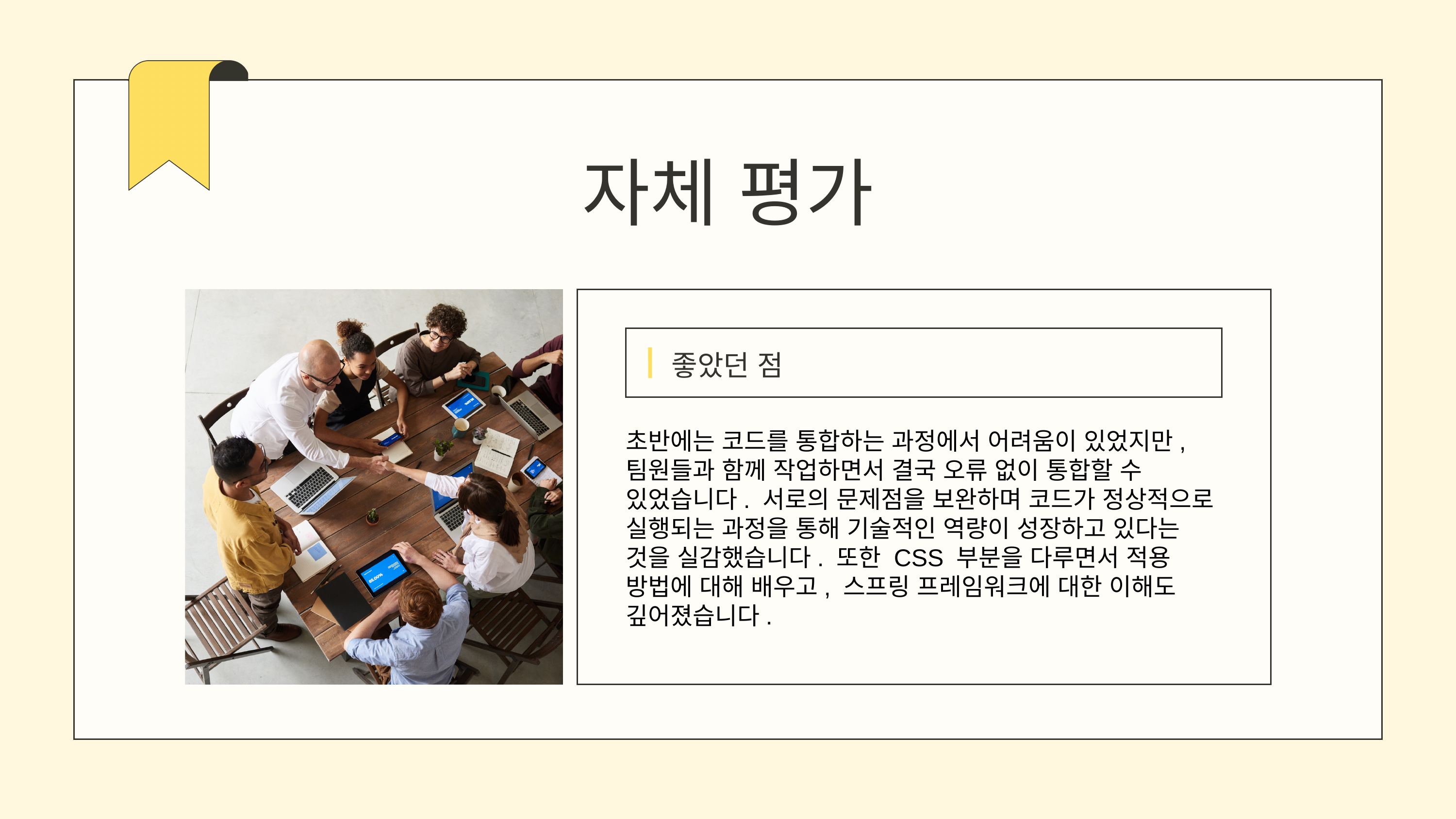

자체 평가

좋았던 점

초반에는 코드를 통합하는 과정에서 어려움이 있었지만, 팀원들과 함께 작업하면서 결국 오류 없이 통합할 수 있었습니다. 서로의 문제점을 보완하며 코드가 정상적으로 실행되는 과정을 통해 기술적인 역량이 성장하고 있다는 것을 실감했습니다. 또한 CSS 부분을 다루면서 적용 방법에 대해 배우고, 스프링 프레임워크에 대한 이해도 깊어졌습니다.